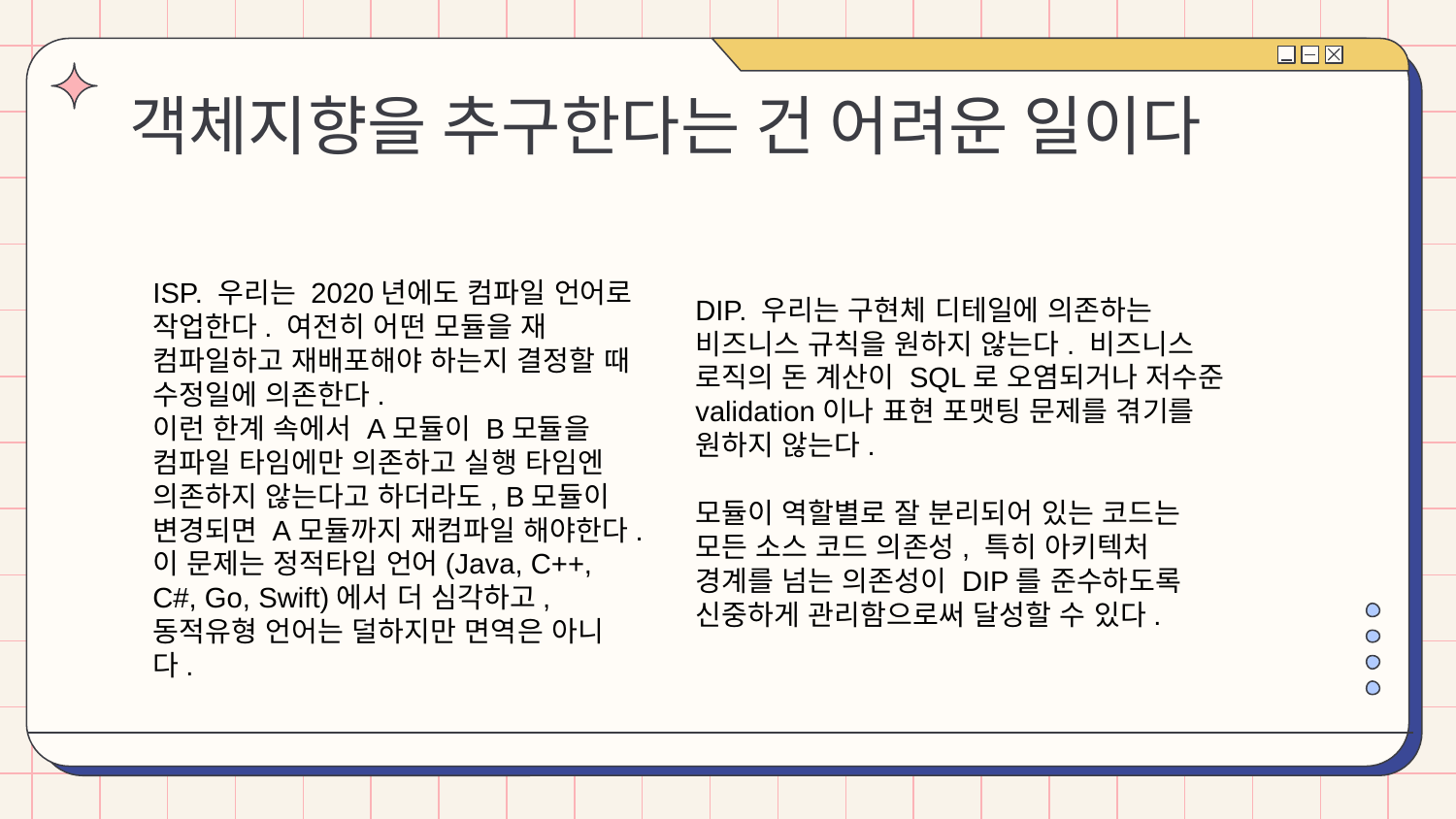

# 객체지향을 추구한다는 건 어려운 일이다
ISP. 우리는 2020년에도 컴파일 언어로 작업한다. 여전히 어떤 모듈을 재 컴파일하고 재배포해야 하는지 결정할 때 수정일에 의존한다.
이런 한계 속에서 A모듈이 B모듈을 컴파일 타임에만 의존하고 실행 타임엔 의존하지 않는다고 하더라도, B모듈이 변경되면 A모듈까지 재컴파일 해야한다.
이 문제는 정적타입 언어(Java, C++, C#, Go, Swift)에서 더 심각하고, 동적유형 언어는 덜하지만 면역은 아니다.
DIP. 우리는 구현체 디테일에 의존하는 비즈니스 규칙을 원하지 않는다. 비즈니스 로직의 돈 계산이 SQL로 오염되거나 저수준 validation이나 표현 포맷팅 문제를 겪기를 원하지 않는다.
모듈이 역할별로 잘 분리되어 있는 코드는
모든 소스 코드 의존성, 특히 아키텍처 경계를 넘는 의존성이 DIP를 준수하도록 신중하게 관리함으로써 달성할 수 있다.